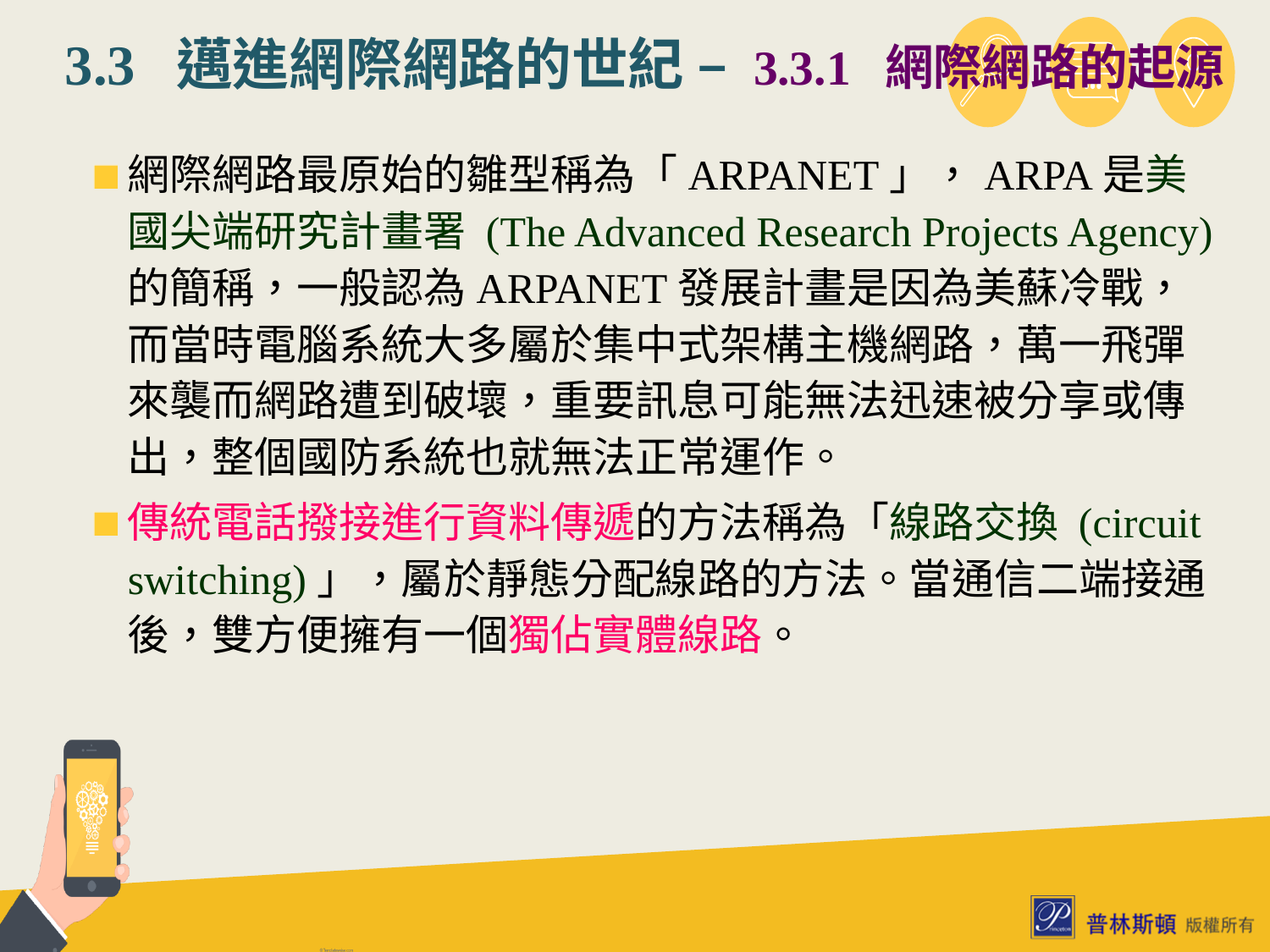

# 3.3  邁進網際網路的世紀 – 3.3.1  網際網路的起源
網際網路最原始的雛型稱為「ARPANET」，ARPA是美國尖端研究計畫署 (The Advanced Research Projects Agency) 的簡稱，一般認為ARPANET發展計畫是因為美蘇冷戰，而當時電腦系統大多屬於集中式架構主機網路，萬一飛彈來襲而網路遭到破壞，重要訊息可能無法迅速被分享或傳出，整個國防系統也就無法正常運作。
傳統電話撥接進行資料傳遞的方法稱為「線路交換 (circuit switching)」，屬於靜態分配線路的方法。當通信二端接通後，雙方便擁有一個獨佔實體線路。